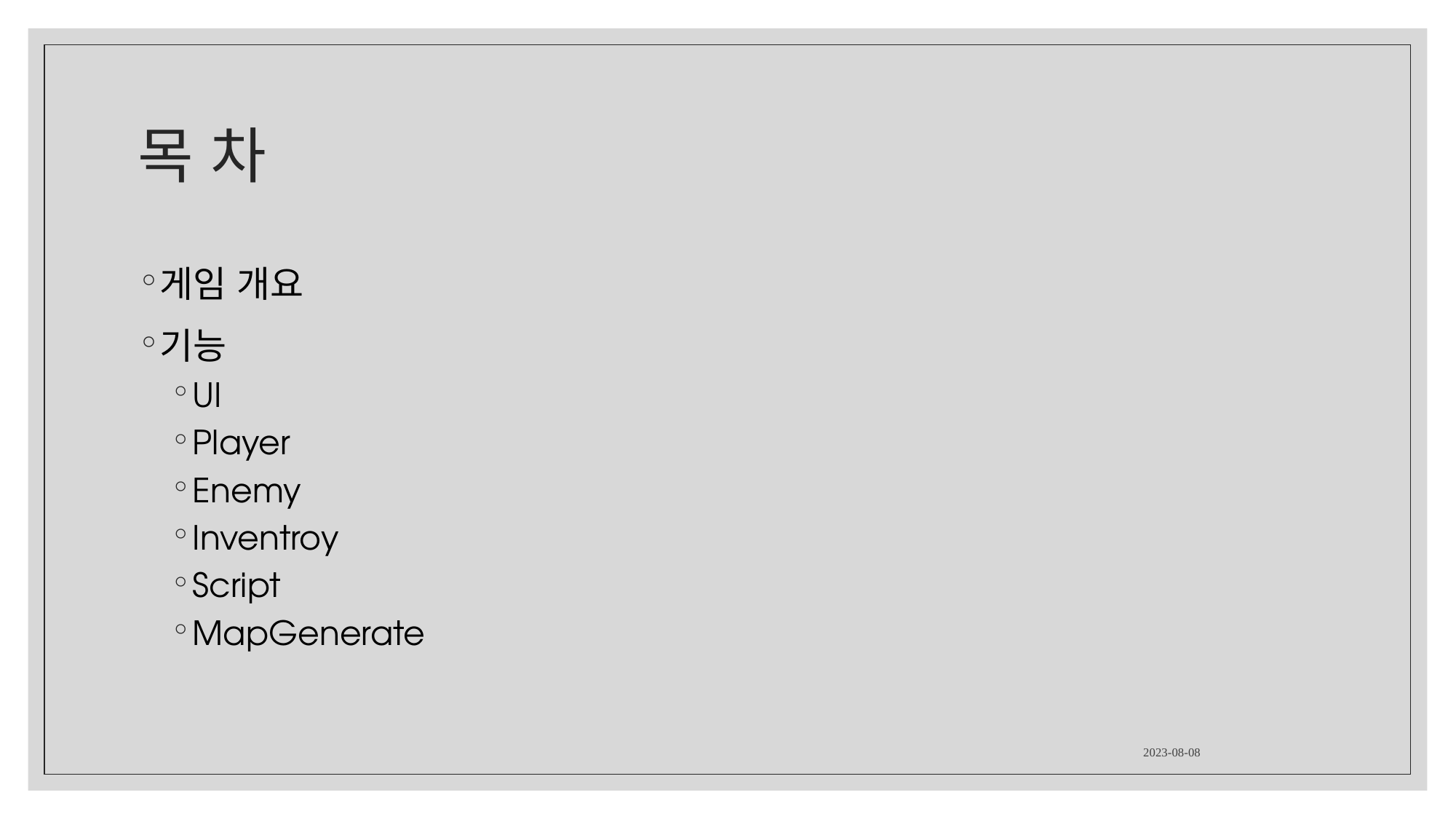

# 목 차
게임 개요
기능
UI
Player
Enemy
Inventroy
Script
MapGenerate

2023-08-08